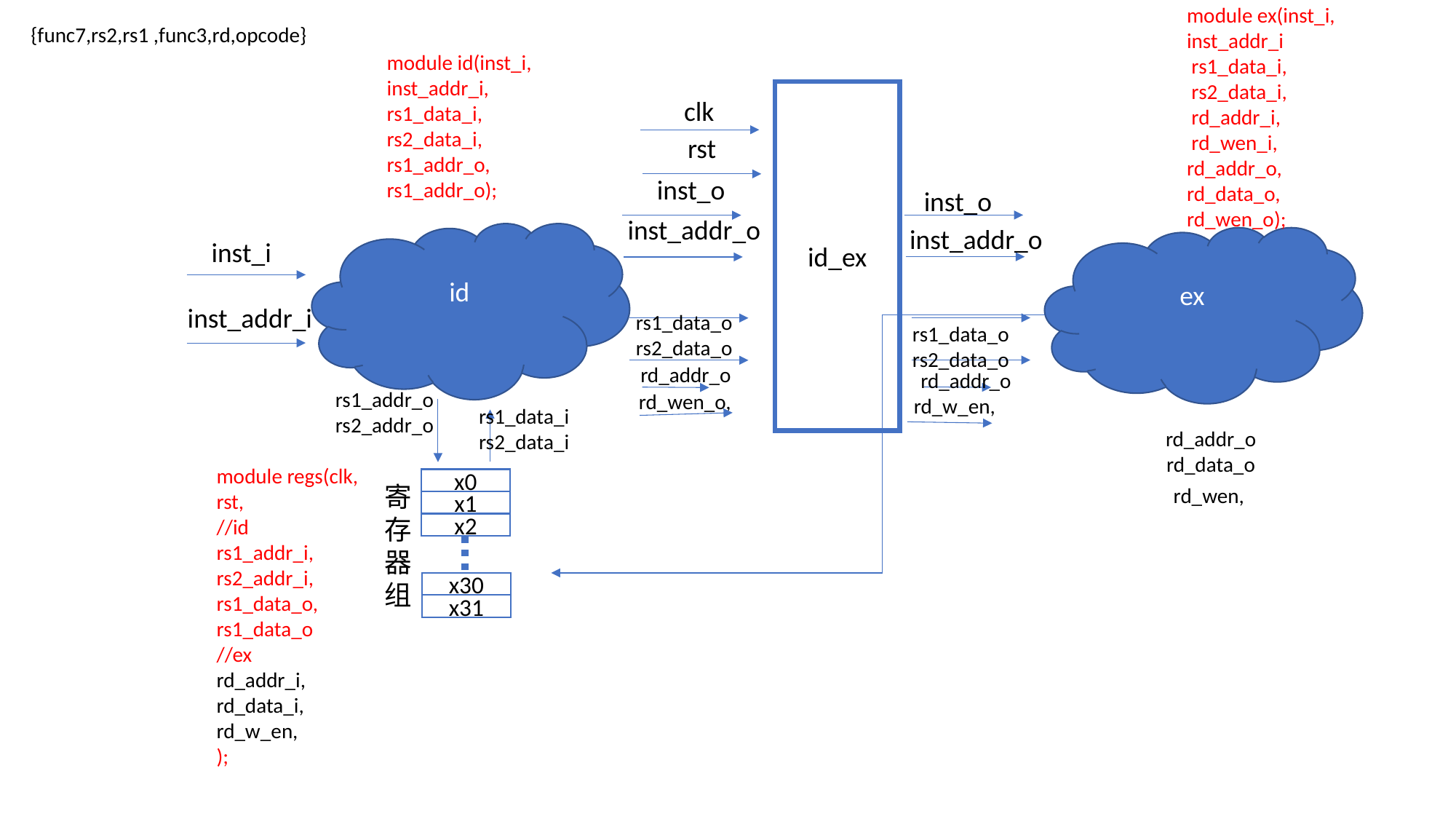

module ex(inst_i,
inst_addr_i
 rs1_data_i,
 rs2_data_i,
 rd_addr_i,
 rd_wen_i,
rd_addr_o,
rd_data_o,
rd_wen_o);
{func7,rs2,rs1 ,func3,rd,opcode}
module id(inst_i,
inst_addr_i,
rs1_data_i,
rs2_data_i,
rs1_addr_o,
rs1_addr_o);
id_ex
clk
  rst
inst_o
inst_addr_o
rs1_data_o
rs2_data_o
rd_addr_o
inst_o
inst_addr_o
rs1_data_o
rs2_data_o
rd_addr_o

id

ex

inst_i
inst_addr_i
rs1_addr_o
rs2_addr_o
rd_wen_o,
rd_w_en,
rs1_data_i
rs2_data_i
rd_addr_o
rd_data_o
module regs(clk,
rst,
//id
rs1_addr_i,
rs2_addr_i,
rs1_data_o,
rs1_data_o
//ex
rd_addr_i,
rd_data_i,
rd_w_en,
);
x0
寄存器
组
rd_wen,
x1
x2
x30
x31